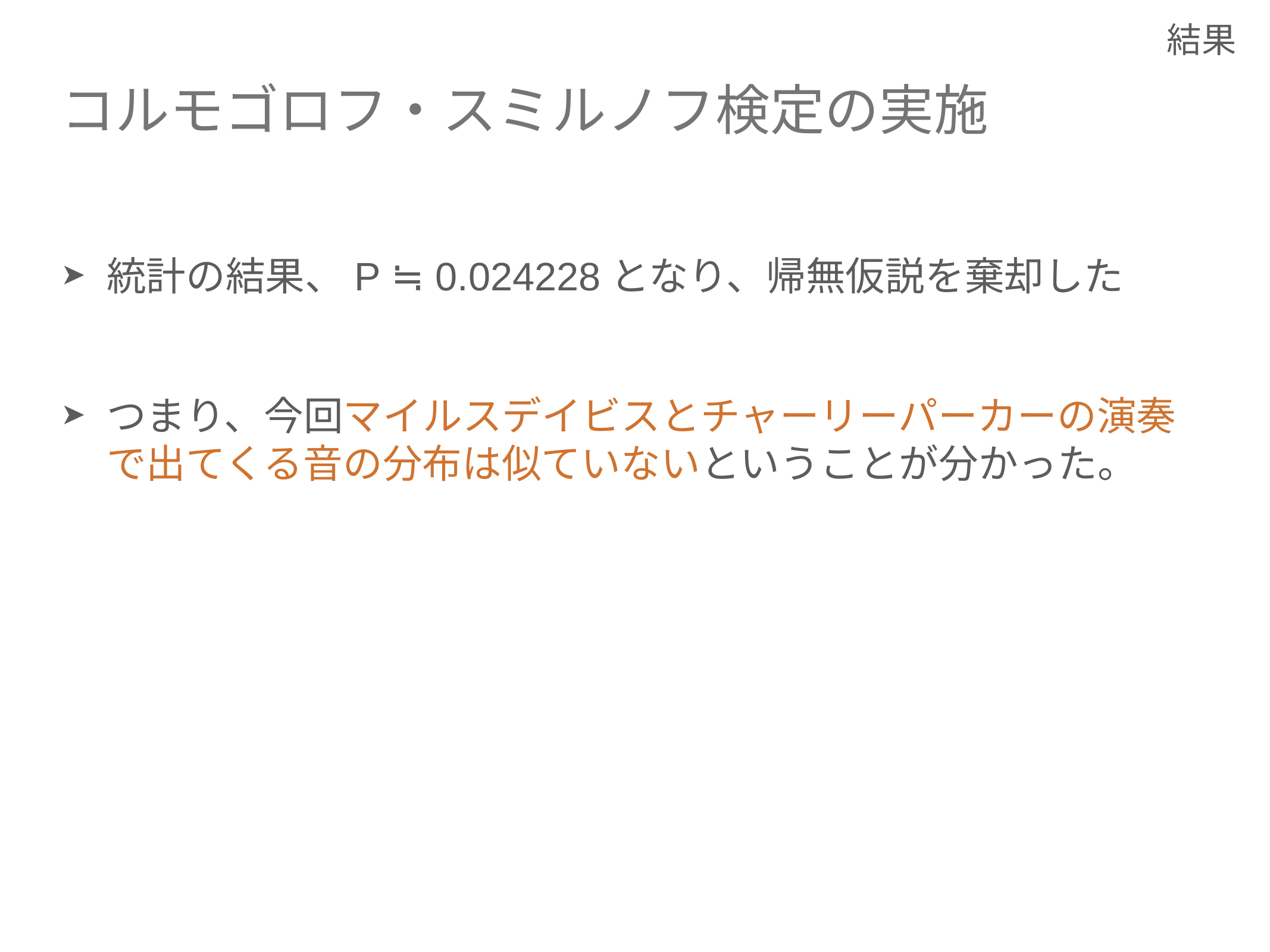

結果
# コルモゴロフ・スミルノフ検定の実施

統計の結果、P ≒ 0.024228となり、帰無仮説を棄却した

つまり、今回マイルスデイビスとチャーリーパーカーの演奏で出てくる音の分布は似ていないということが分かった。